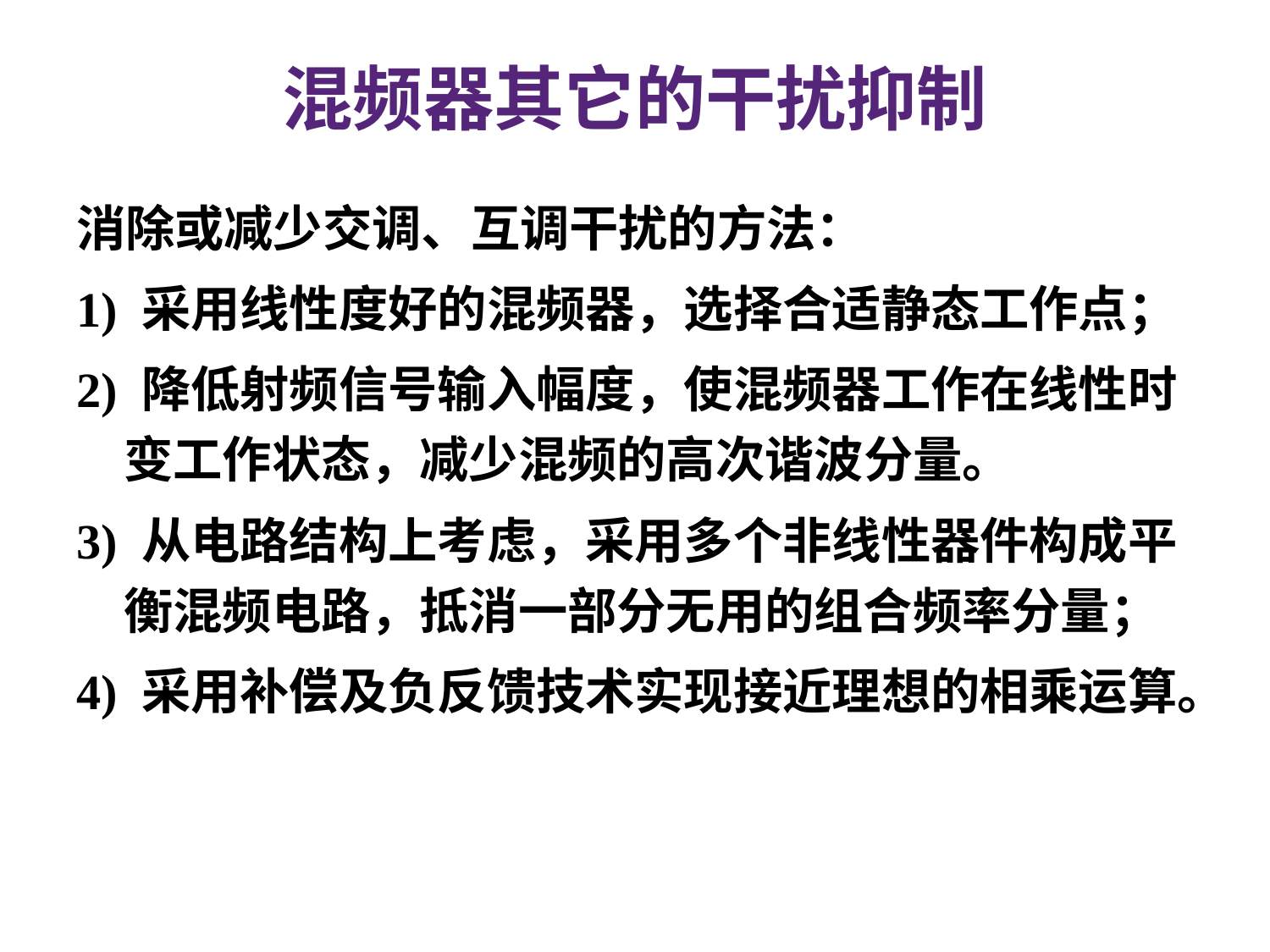

# 混频器其它的干扰抑制
消除或减少交调、互调干扰的方法：
1) 采用线性度好的混频器，选择合适静态工作点；
2) 降低射频信号输入幅度，使混频器工作在线性时  变工作状态，减少混频的高次谐波分量。
3) 从电路结构上考虑，采用多个非线性器件构成平衡混频电路，抵消一部分无用的组合频率分量；
4) 采用补偿及负反馈技术实现接近理想的相乘运算。